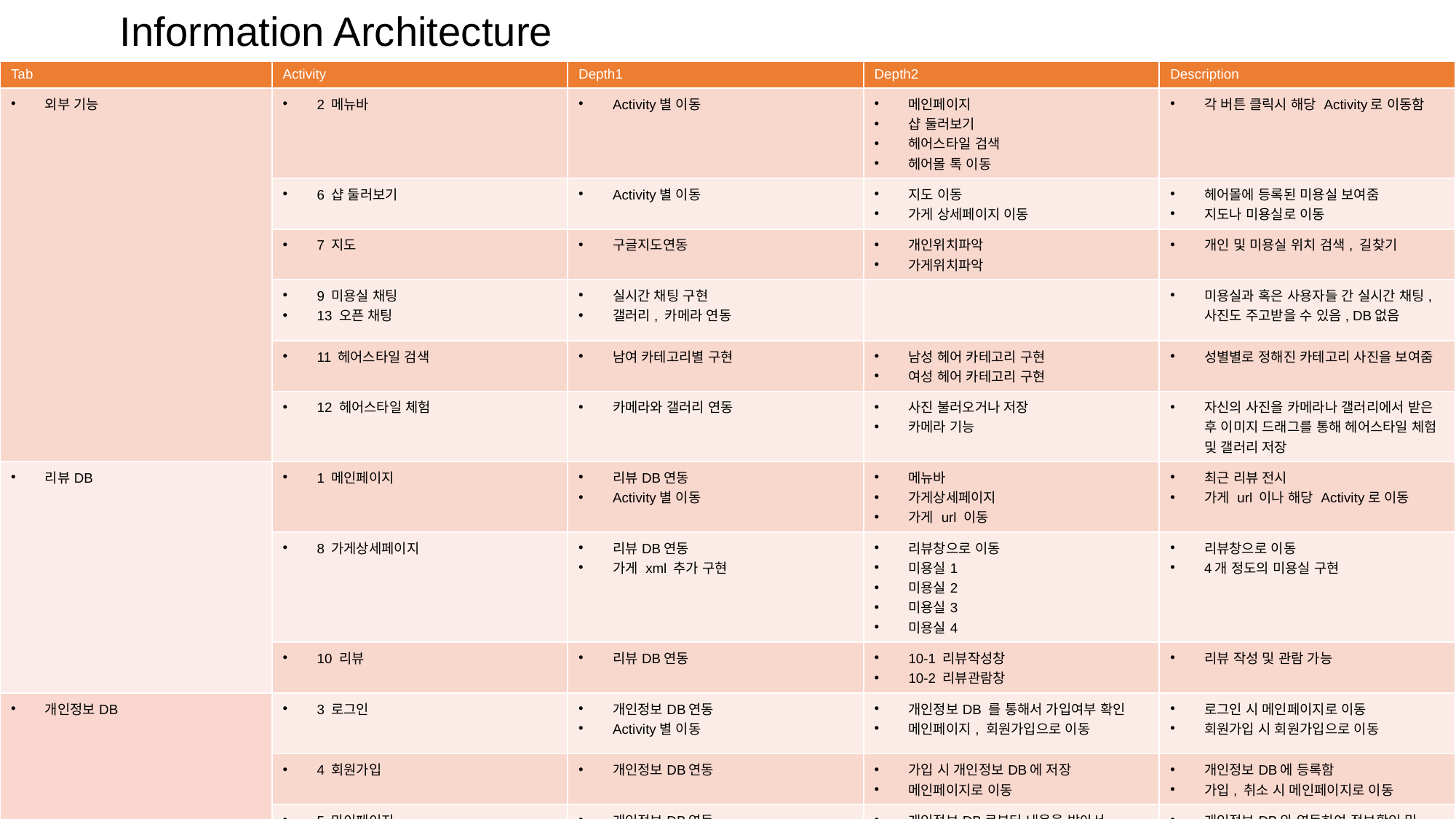

Information Architecture
| Tab | Activity | Depth1 | Depth2 | Description |
| --- | --- | --- | --- | --- |
| 외부 기능 | 2 메뉴바 | Activity별 이동 | 메인페이지 샵 둘러보기 헤어스타일 검색 헤어몰 톡 이동 | 각 버튼 클릭시 해당 Activity로 이동함 |
|  | 6 샵 둘러보기 | Activity별 이동 | 지도 이동 가게 상세페이지 이동 | 헤어몰에 등록된 미용실 보여줌 지도나 미용실로 이동 |
|  | 7 지도 | 구글지도연동 | 개인위치파악 가게위치파악 | 개인 및 미용실 위치 검색, 길찾기 |
|  | 9 미용실 채팅 13 오픈 채팅 | 실시간 채팅 구현 갤러리, 카메라 연동 |  | 미용실과 혹은 사용자들 간 실시간 채팅, 사진도 주고받을 수 있음, DB없음 |
|  | 11 헤어스타일 검색 | 남여 카테고리별 구현 | 남성 헤어 카테고리 구현 여성 헤어 카테고리 구현 | 성별별로 정해진 카테고리 사진을 보여줌 |
|  | 12 헤어스타일 체험 | 카메라와 갤러리 연동 | 사진 불러오거나 저장 카메라 기능 | 자신의 사진을 카메라나 갤러리에서 받은 후 이미지 드래그를 통해 헤어스타일 체험 및 갤러리 저장 |
| 리뷰DB | 1 메인페이지 | 리뷰DB연동 Activity별 이동 | 메뉴바 가게상세페이지 가게 url 이동 | 최근 리뷰 전시 가게 url 이나 해당 Activity로 이동 |
|  | 8 가게상세페이지 | 리뷰DB연동 가게 xml 추가 구현 | 리뷰창으로 이동 미용실1 미용실2 미용실3 미용실4 | 리뷰창으로 이동 4개 정도의 미용실 구현 |
|  | 10 리뷰 | 리뷰DB연동 | 10-1 리뷰작성창 10-2 리뷰관람창 | 리뷰 작성 및 관람 가능 |
| 개인정보DB | 3 로그인 | 개인정보DB연동 Activity별 이동 | 개인정보DB 를 통해서 가입여부 확인 메인페이지, 회원가입으로 이동 | 로그인 시 메인페이지로 이동 회원가입 시 회원가입으로 이동 |
|  | 4 회원가입 | 개인정보DB연동 | 가입 시 개인정보DB에 저장 메인페이지로 이동 | 개인정보DB에 등록함 가입, 취소 시 메인페이지로 이동 |
|  | 5 마이페이지 | 개인정보DB연동 | 개인정보DB로부터 내용을 받아서 정보확인 및 수정가능 | 개인정보DB와 연동하여 정보확인 및 수정 가능 |
| 로컬DB | 5 마이페이지 | 예약 메모용 로컬DB구현 나만의 미용실 표시 |  | 로컬DB로 예약메모저장 즐겨찾기한 나만의 미용실 표시 |